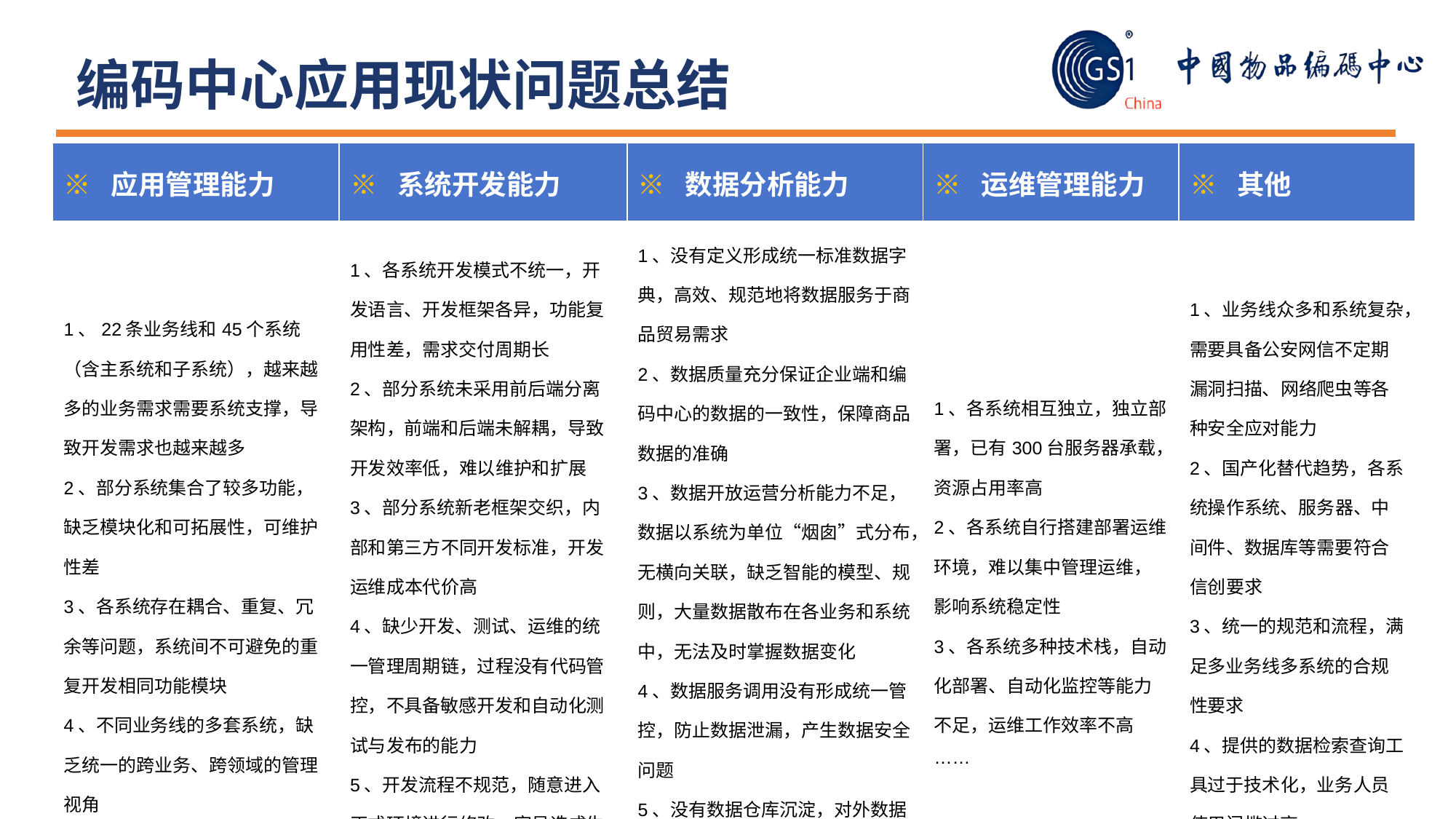

编码中心应用现状问题总结
| ※ 应用管理能力 | ※ 系统开发能力 | ※ 数据分析能力 | ※ 运维管理能力 | ※ 其他 |
| --- | --- | --- | --- | --- |
| 1、22条业务线和45个系统（含主系统和子系统），越来越多的业务需求需要系统支撑，导致开发需求也越来越多 2、部分系统集合了较多功能，缺乏模块化和可拓展性，可维护性差 3、各系统存在耦合、重复、冗余等问题，系统间不可避免的重复开发相同功能模块 4、不同业务线的多套系统，缺乏统一的跨业务、跨领域的管理视角 …… | 1、各系统开发模式不统一，开发语言、开发框架各异，功能复用性差，需求交付周期长 2、部分系统未采用前后端分离架构，前端和后端未解耦，导致开发效率低，难以维护和扩展 3、部分系统新老框架交织，内部和第三方不同开发标准，开发运维成本代价高 4、缺少开发、测试、运维的统一管理周期链，过程没有代码管控，不具备敏感开发和自动化测试与发布的能力 5、开发流程不规范，随意进入正式环境进行修改，容易造成生产事故 …… | 1、没有定义形成统一标准数据字典，高效、规范地将数据服务于商品贸易需求 2、数据质量充分保证企业端和编码中心的数据的一致性，保障商品数据的准确 3、数据开放运营分析能力不足，数据以系统为单位“烟囱”式分布，无横向关联，缺乏智能的模型、规则，大量数据散布在各业务和系统中，无法及时掌握数据变化 4、数据服务调用没有形成统一管控，防止数据泄漏，产生数据安全问题 5、没有数据仓库沉淀，对外数据调用、统计、查询同时并发，导致业务库压力较大 …… | 1、各系统相互独立，独立部署，已有300台服务器承载，资源占用率高 2、各系统自行搭建部署运维环境，难以集中管理运维，影响系统稳定性 3、各系统多种技术栈，自动化部署、自动化监控等能力不足，运维工作效率不高 …… | 1、业务线众多和系统复杂，需要具备公安网信不定期漏洞扫描、网络爬虫等各种安全应对能力 2、国产化替代趋势，各系统操作系统、服务器、中间件、数据库等需要符合信创要求 3、统一的规范和流程，满足多业务线多系统的合规性要求 4、提供的数据检索查询工具过于技术化，业务人员使用门槛过高 …… |